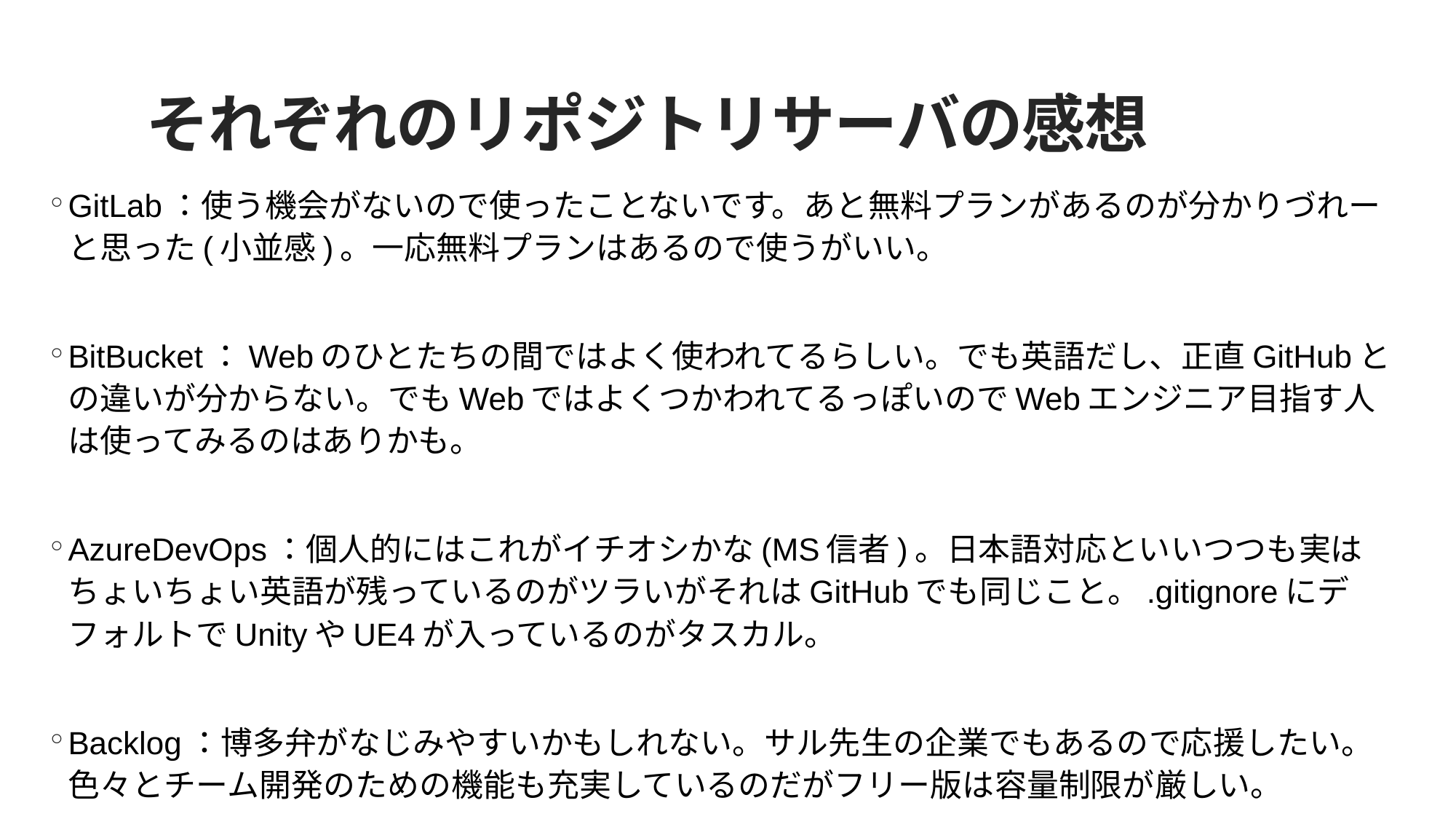

# それぞれのリポジトリサーバの感想
GitLab：使う機会がないので使ったことないです。あと無料プランがあるのが分かりづれーと思った(小並感)。一応無料プランはあるので使うがいい。

BitBucket：Webのひとたちの間ではよく使われてるらしい。でも英語だし、正直GitHubとの違いが分からない。でもWebではよくつかわれてるっぽいのでWebエンジニア目指す人は使ってみるのはありかも。

AzureDevOps：個人的にはこれがイチオシかな(MS信者)。日本語対応といいつつも実はちょいちょい英語が残っているのがツラいがそれはGitHubでも同じこと。.gitignoreにデフォルトでUnityやUE4が入っているのがタスカル。

Backlog：博多弁がなじみやすいかもしれない。サル先生の企業でもあるので応援したい。色々とチーム開発のための機能も充実しているのだがフリー版は容量制限が厳しい。